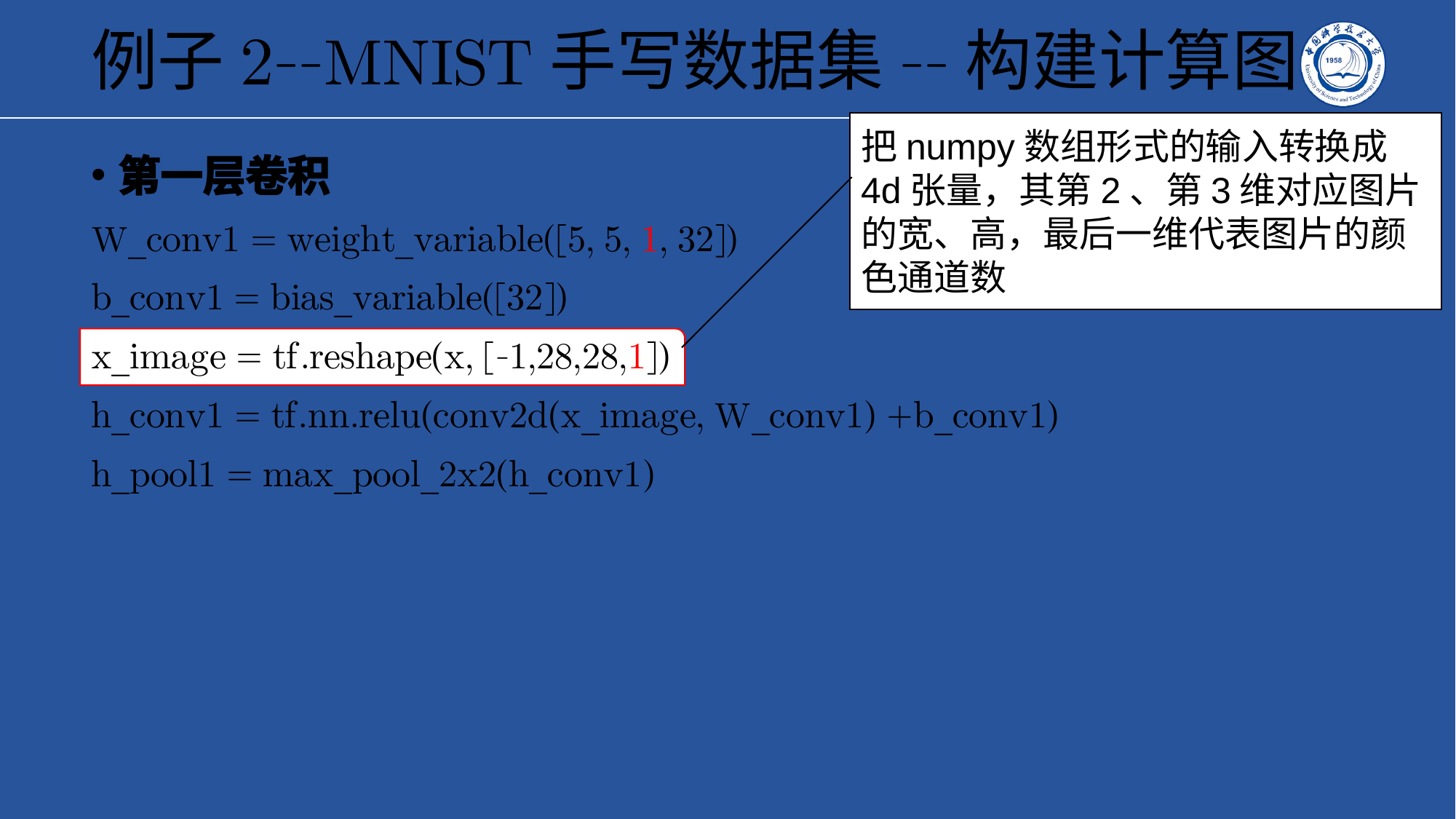

# 例子2--MNIST手写数据集--构建计算图
28
把numpy数组形式的输入转换成4d张量，其第2、第3维对应图片的宽、高，最后一维代表图片的颜色通道数
第一层卷积
W_conv1 = weight_variable([5, 5, 1, 32])
b_conv1 = bias_variable([32])
x_image = tf.reshape(x, [-1,28,28,1])
h_conv1 = tf.nn.relu(conv2d(x_image, W_conv1) +b_conv1)
h_pool1 = max_pool_2x2(h_conv1)